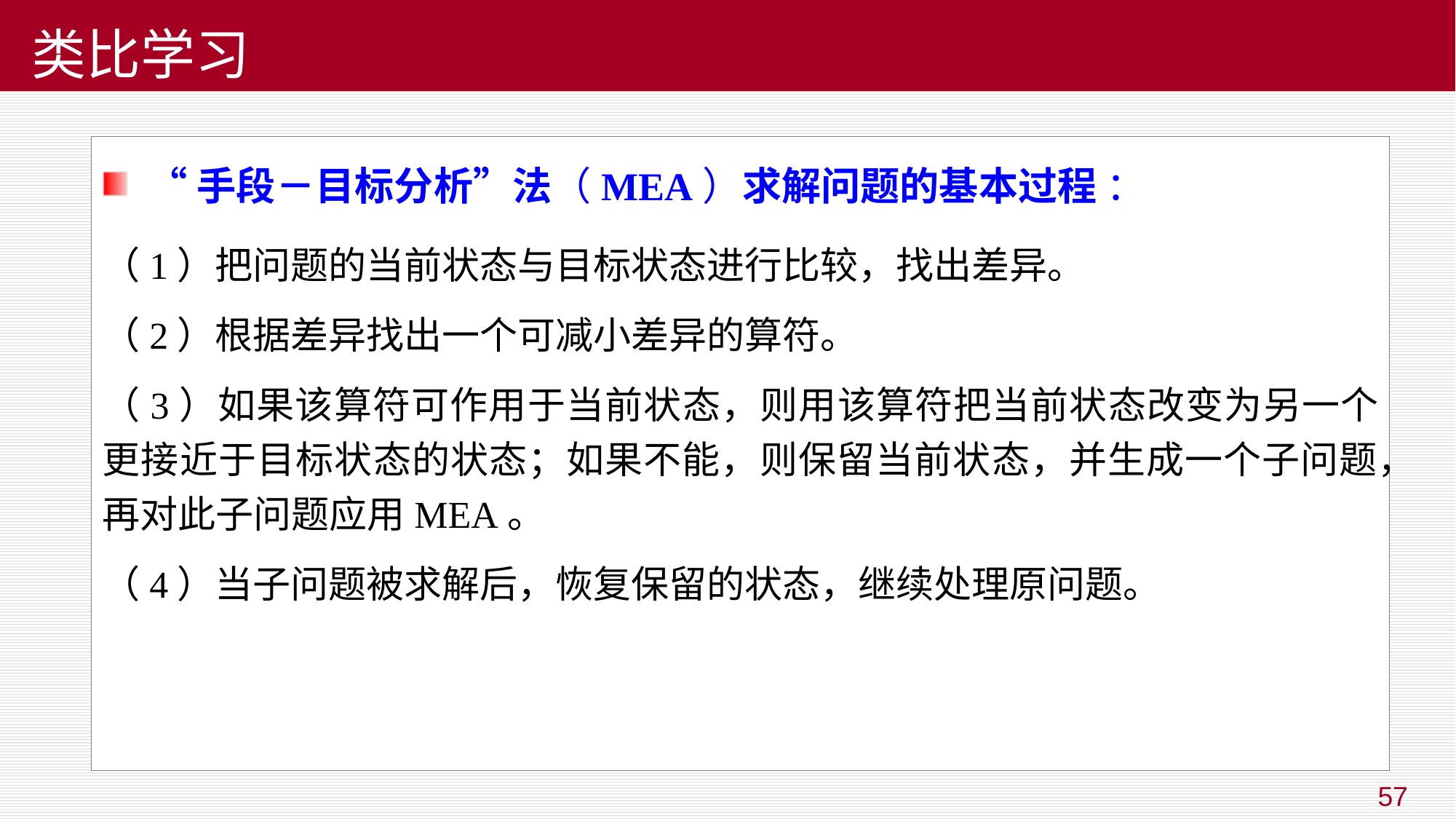

# 类比学习
  “手段－目标分析”法（MEA）求解问题的基本过程 ：
（1）把问题的当前状态与目标状态进行比较，找出差异。
（2）根据差异找出一个可减小差异的算符。
（3）如果该算符可作用于当前状态，则用该算符把当前状态改变为另一个更接近于目标状态的状态；如果不能，则保留当前状态，并生成一个子问题，再对此子问题应用MEA。
（4）当子问题被求解后，恢复保留的状态，继续处理原问题。
57